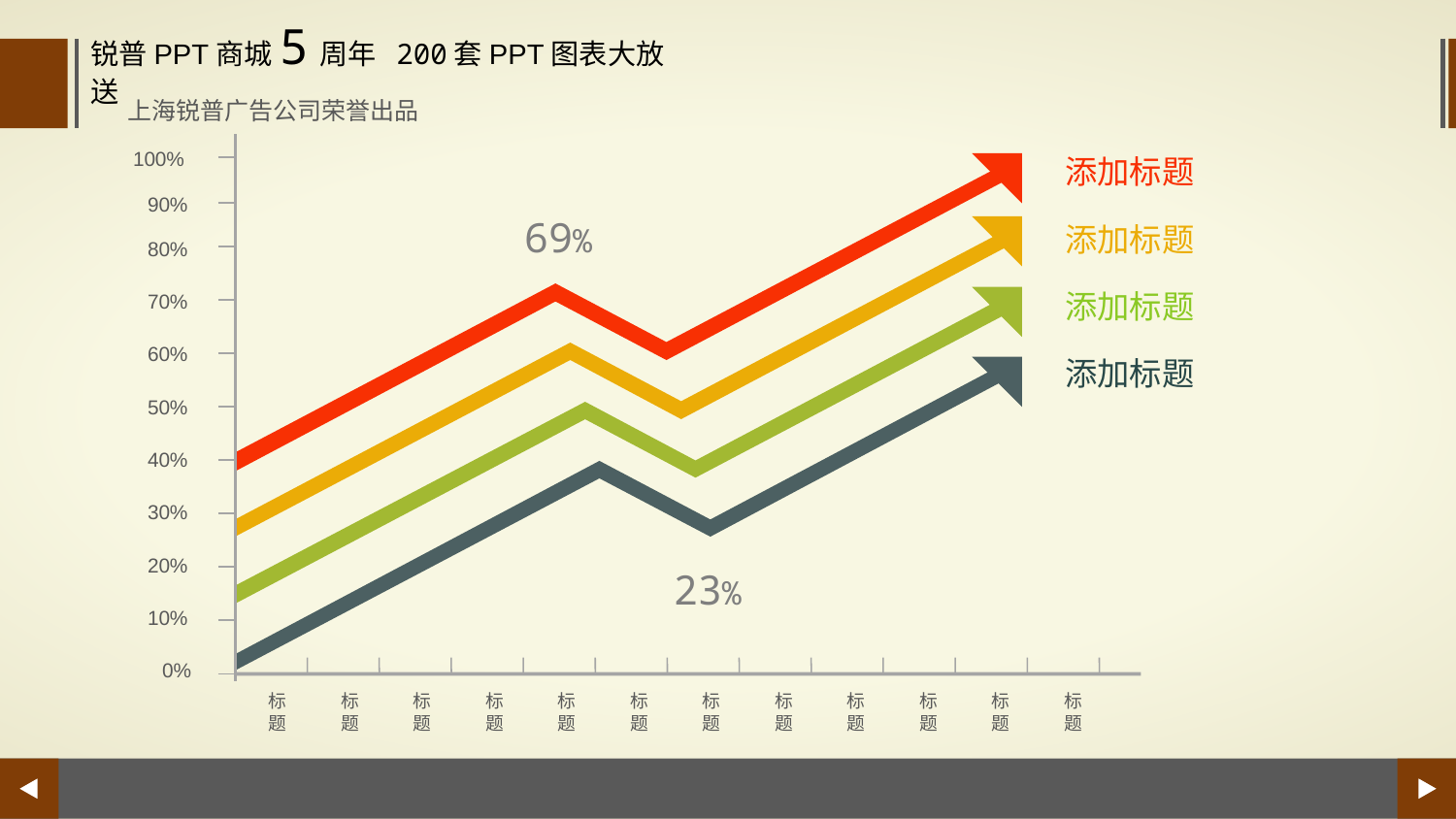

锐普PPT商城5周年  200套PPT图表大放送

上海锐普广告公司荣誉出品

100%
添加标题

90%
69%
添加标题

80%

添加标题
70%

60%
添加标题

50%
40%
30%
20%
23%
10%
0%

标题
标题
标题
标题
标题
标题
标题
标题
标题
标题
标题
标题